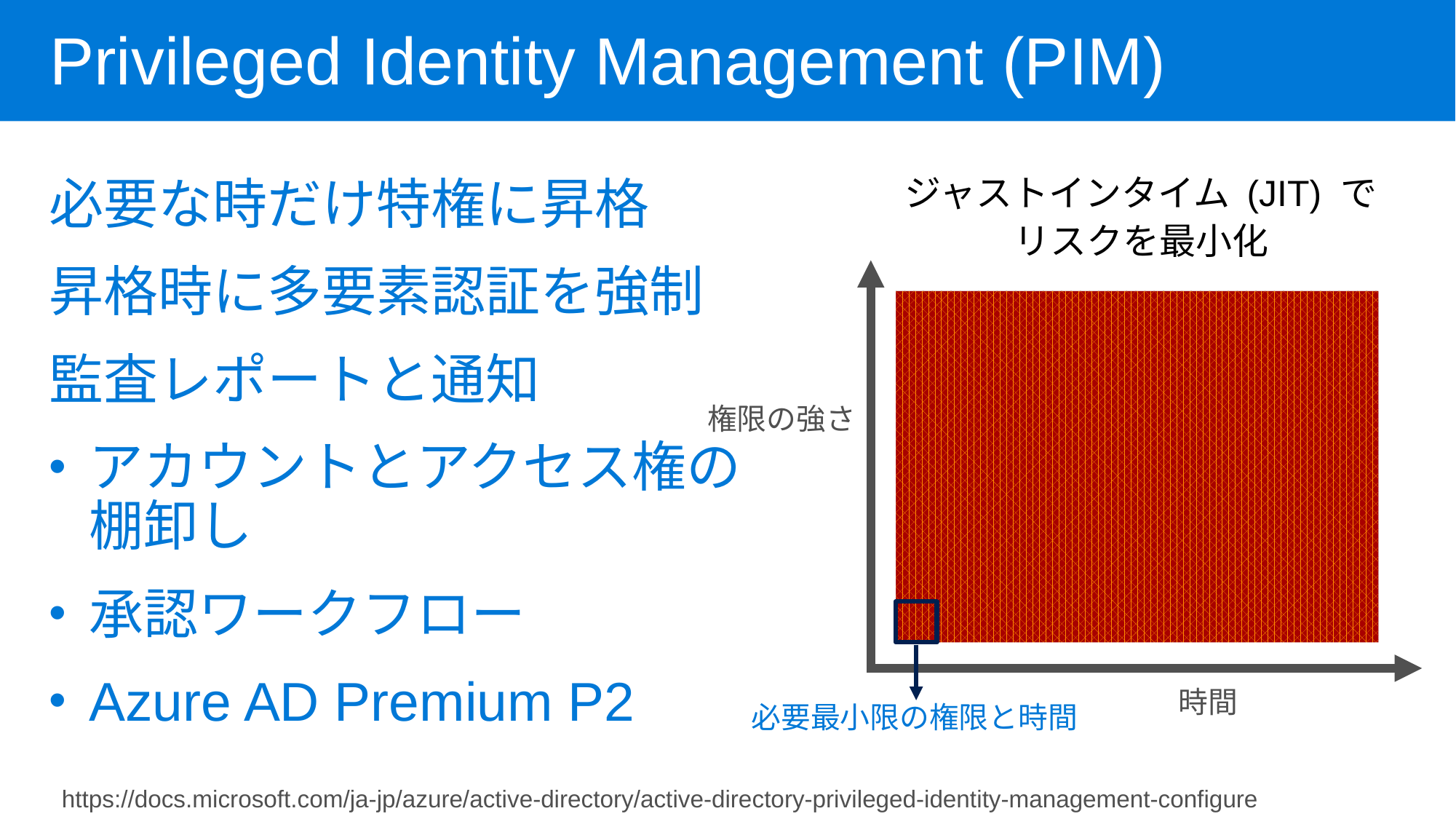

Privileged Identity Management (PIM)
ジャストインタイム (JIT) で
リスクを最小化
必要な時だけ特権に昇格
昇格時に多要素認証を強制
監査レポートと通知
アカウントとアクセス権の棚卸し
承認ワークフロー
Azure AD Premium P2

権限の強さ

時間
必要最小限の権限と時間
https://docs.microsoft.com/ja-jp/azure/active-directory/active-directory-privileged-identity-management-configure